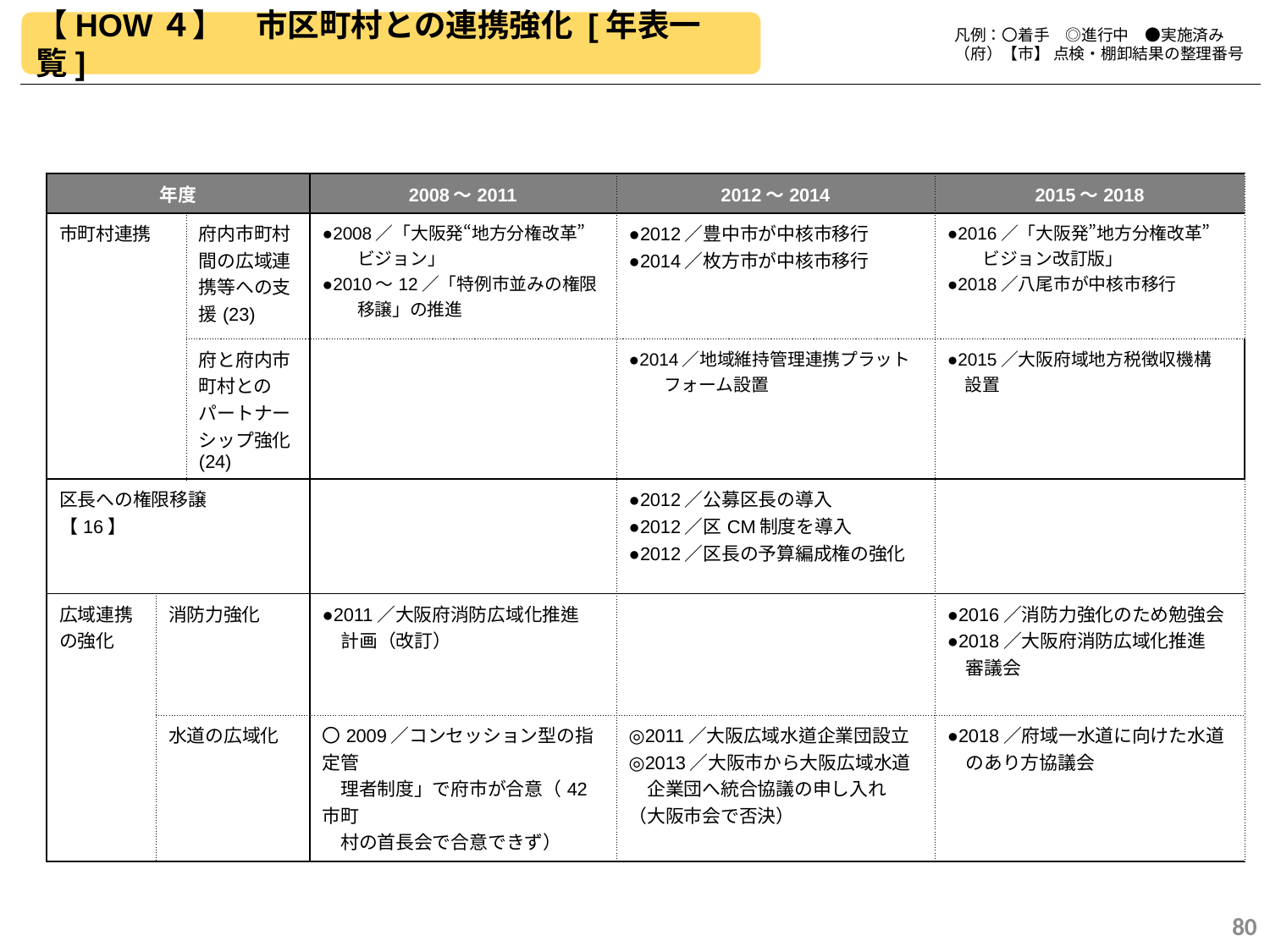

【HOW４】　市区町村との連携強化 [年表一覧]
　　　　凡例：〇着手　◎進行中　●実施済み
　　　　（府）【市】 点検・棚卸結果の整理番号
| 年度 |  |  | 2008～2011 | 2012～2014 | 2015～2018 |
| --- | --- | --- | --- | --- | --- |
| 市町村連携 |  | 府内市町村間の広域連携等への支援(23) | ●2008／「大阪発“地方分権改革” 　　ビジョン」 ●2010～12／「特例市並みの権限 　　移譲」の推進 | ●2012／豊中市が中核市移行 ●2014／枚方市が中核市移行 | ●2016／「大阪発”地方分権改革” 　　ビジョン改訂版」 ●2018／八尾市が中核市移行 |
|  |  | 府と府内市町村とのパートナーシップ強化(24) |  | ●2014／地域維持管理連携プラット 　　フォーム設置 | ●2015／大阪府域地方税徴収機構 　設置 |
| 区長への権限移譲 【16】 |  |  |  | ●2012／公募区長の導入 ●2012／区CM制度を導入 ●2012／区長の予算編成権の強化 |  |
| 広域連携の強化 | 消防力強化 |  | ●2011／大阪府消防広域化推進 　計画（改訂） |  | ●2016／消防力強化のため勉強会 ●2018／大阪府消防広域化推進 　審議会 |
|  | 水道の広域化 |  | 〇2009／コンセッション型の指定管 　理者制度」で府市が合意（42市町 　村の首長会で合意できず） | ◎2011／大阪広域水道企業団設立 ◎2013／大阪市から大阪広域水道 　企業団へ統合協議の申し入れ （大阪市会で否決） | ●2018／府域一水道に向けた水道 　のあり方協議会 |
80